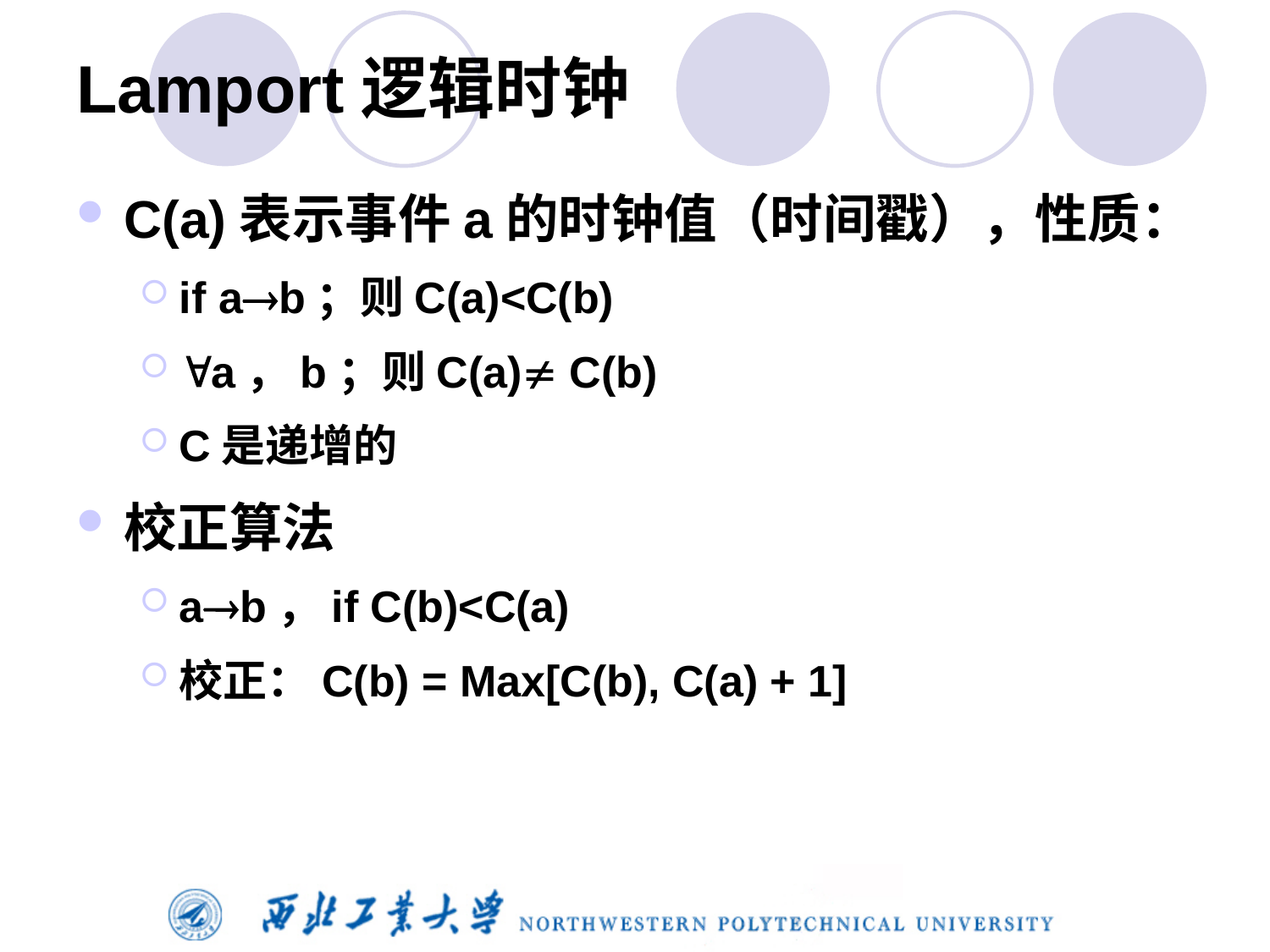

# Lamport逻辑时钟
C(a)表示事件a的时钟值（时间戳），性质：
if a→b；则C(a)<C(b)
∀a，b；则C(a)≠ C(b)
C是递增的
校正算法
a→b，if C(b)<C(a)
校正：C(b) = Max[C(b), C(a) + 1]